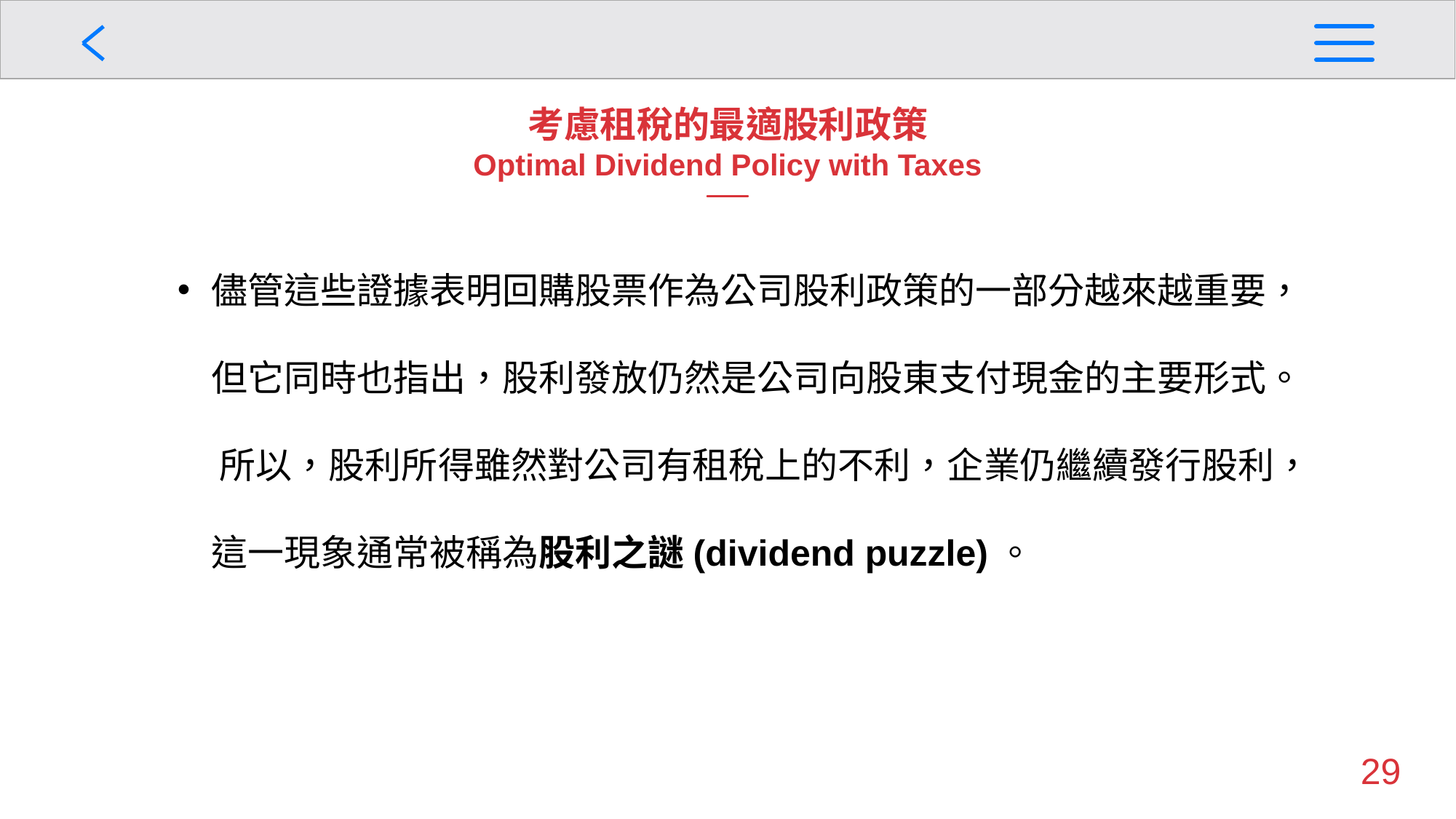

考慮租稅的最適股利政策
Optimal Dividend Policy with Taxes
儘管這些證據表明回購股票作為公司股利政策的一部分越來越重要，但它同時也指出，股利發放仍然是公司向股東支付現金的主要形式。 所以，股利所得雖然對公司有租稅上的不利，企業仍繼續發行股利，這一現象通常被稱為股利之謎(dividend puzzle)。
29